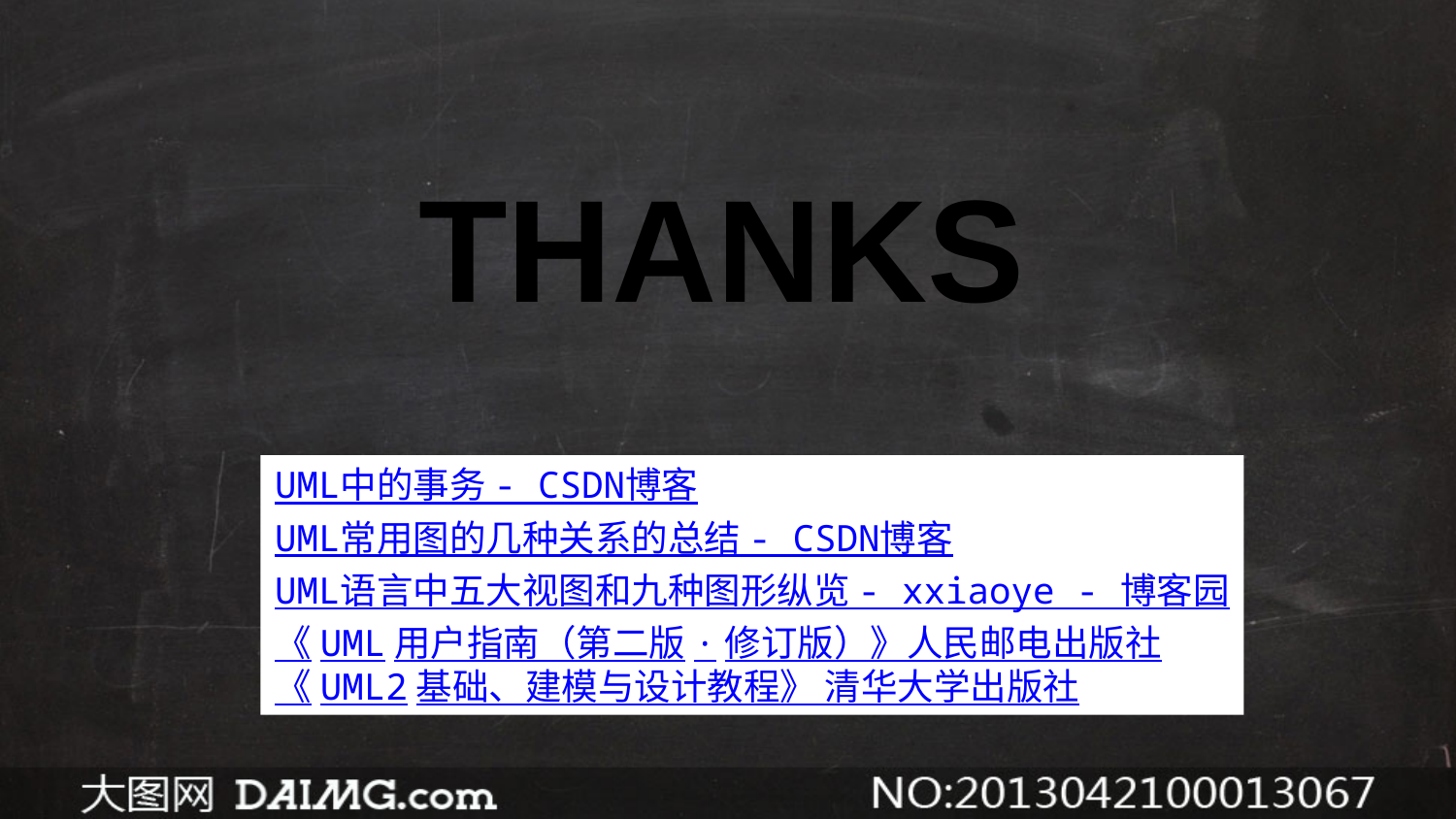

THANKS
UML中的事务 - CSDN博客
UML常用图的几种关系的总结 - CSDN博客
UML语言中五大视图和九种图形纵览 - xxiaoye - 博客园
《UML用户指南（第二版·修订版）》人民邮电出版社
《UML2基础、建模与设计教程》 清华大学出版社